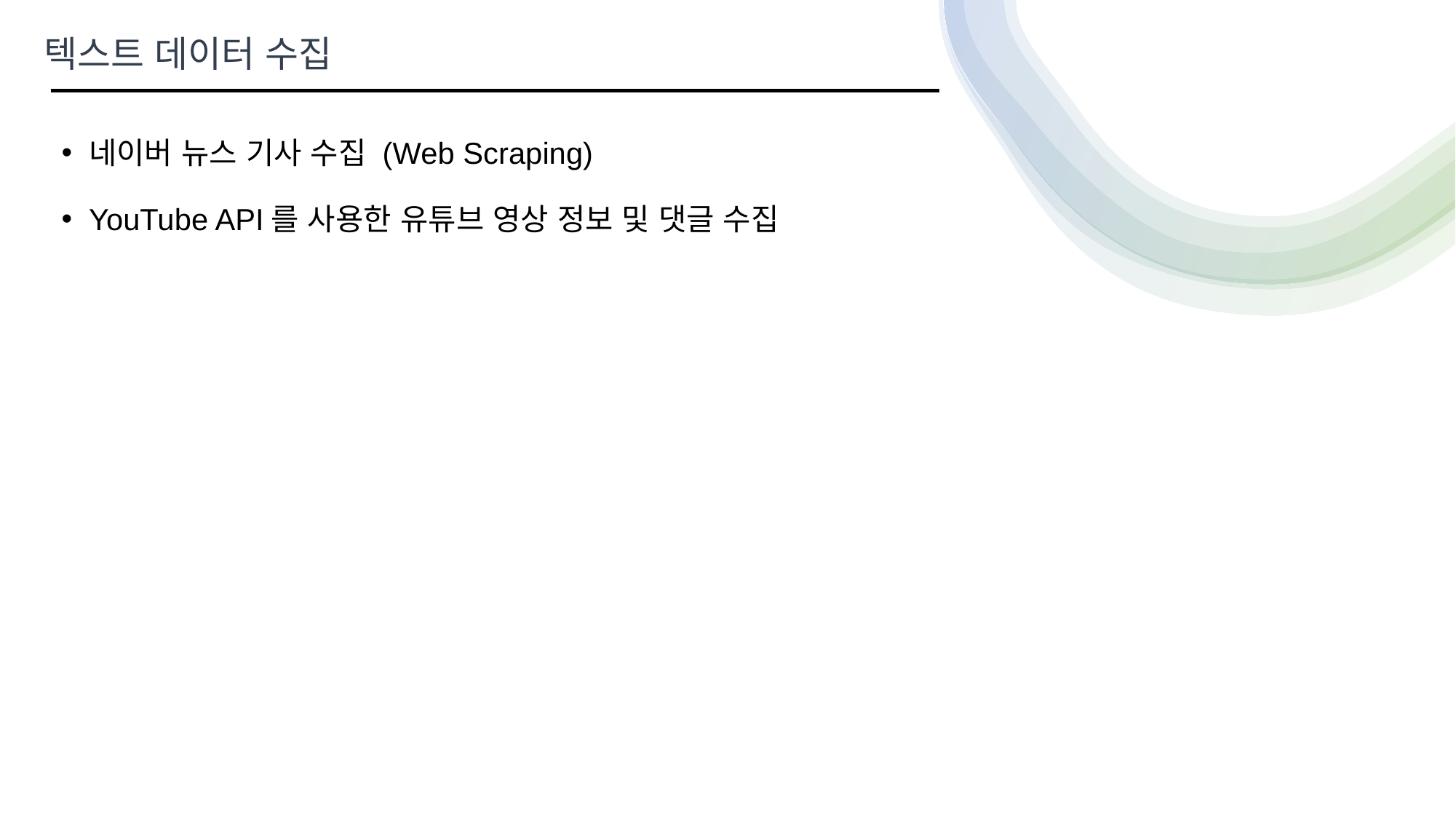

텍스트 데이터 수집
네이버 뉴스 기사 수집 (Web Scraping)
YouTube API를 사용한 유튜브 영상 정보 및 댓글 수집